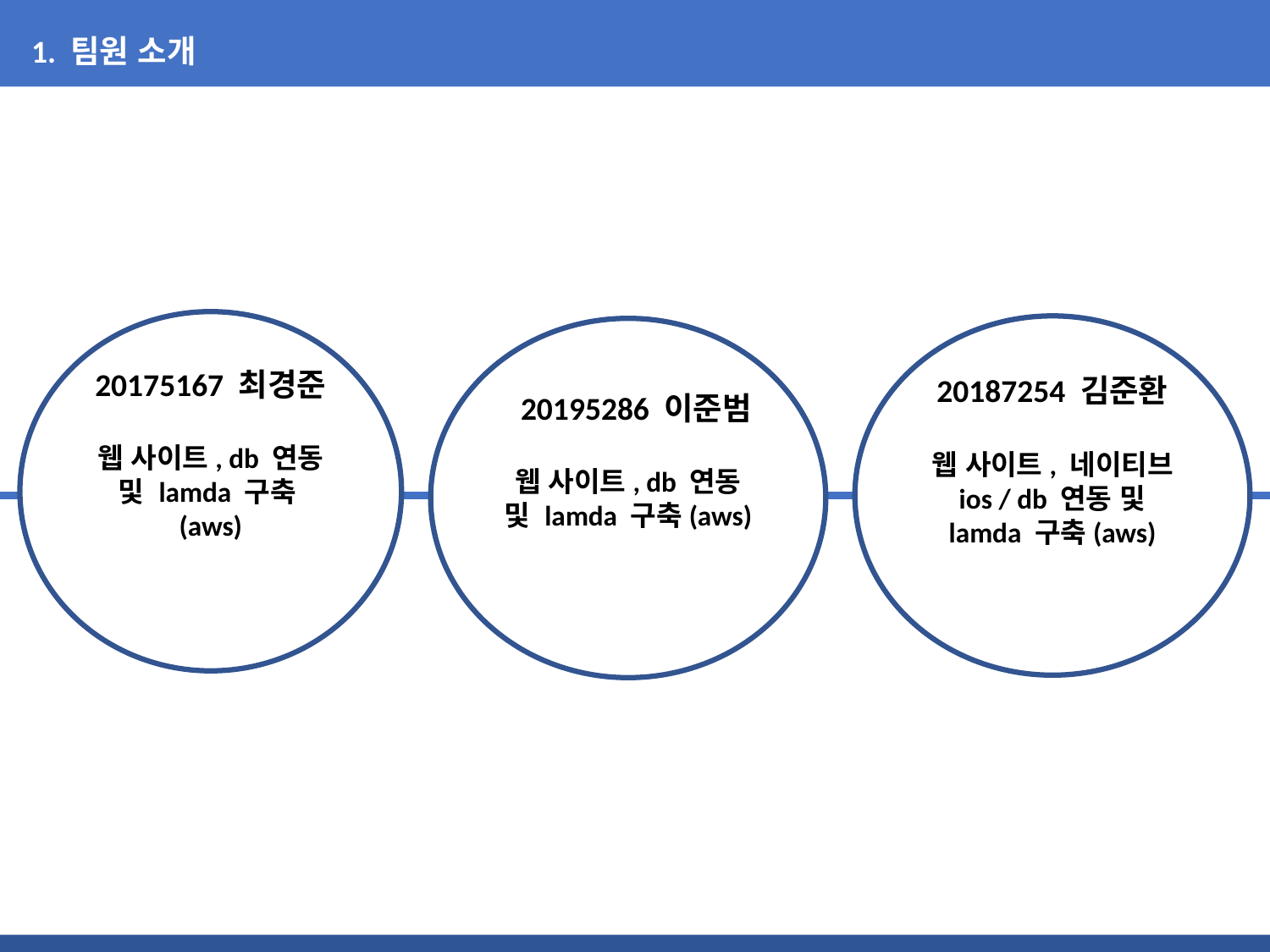

1. 팀원 소개

20175167 최경준

웹 사이트, db 연동 및 lamda 구축(aws)

2
20187254 김준환

웹 사이트, 네이티브 ios / db 연동 및 lamda 구축(aws)

220195286 이준범

웹 사이트, db 연동 및 lamda 구축(aws)